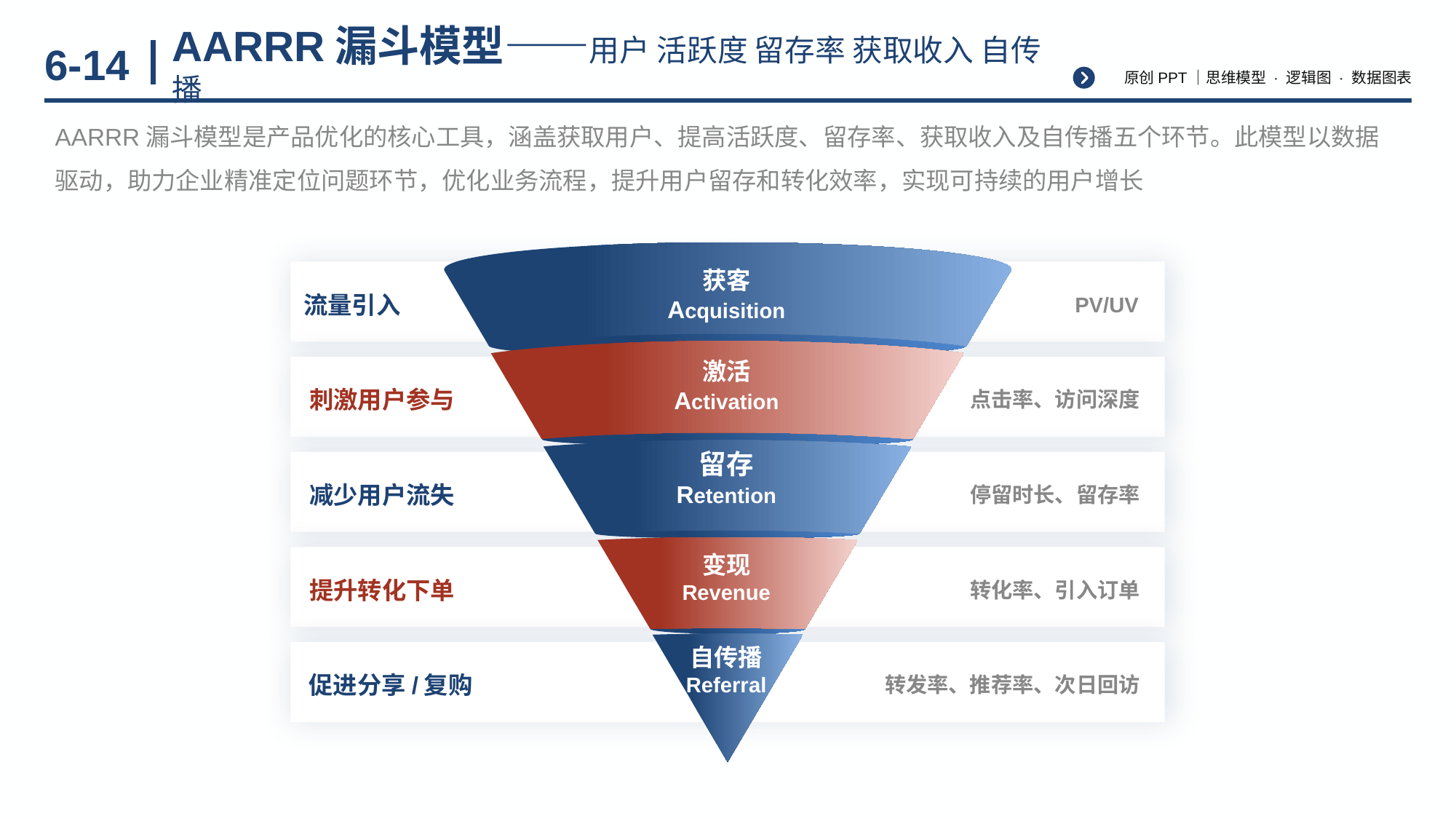

# AARRR漏斗模型——用户 活跃度 留存率 获取收入 自传播
6-14
AARRR漏斗模型是产品优化的核心工具，涵盖获取用户、提高活跃度、留存率、获取收入及自传播五个环节。此模型以数据驱动，助力企业精准定位问题环节，优化业务流程，提升用户留存和转化效率，实现可持续的用户增长

获客
Acquisition

激活
Activation

留存
Retention

变现
Revenue

自传播
Referral

流量引入
PV/UV

刺激用户参与
点击率、访问深度

减少用户流失
停留时长、留存率

提升转化下单
转化率、引入订单

促进分享/复购
转发率、推荐率、次日回访